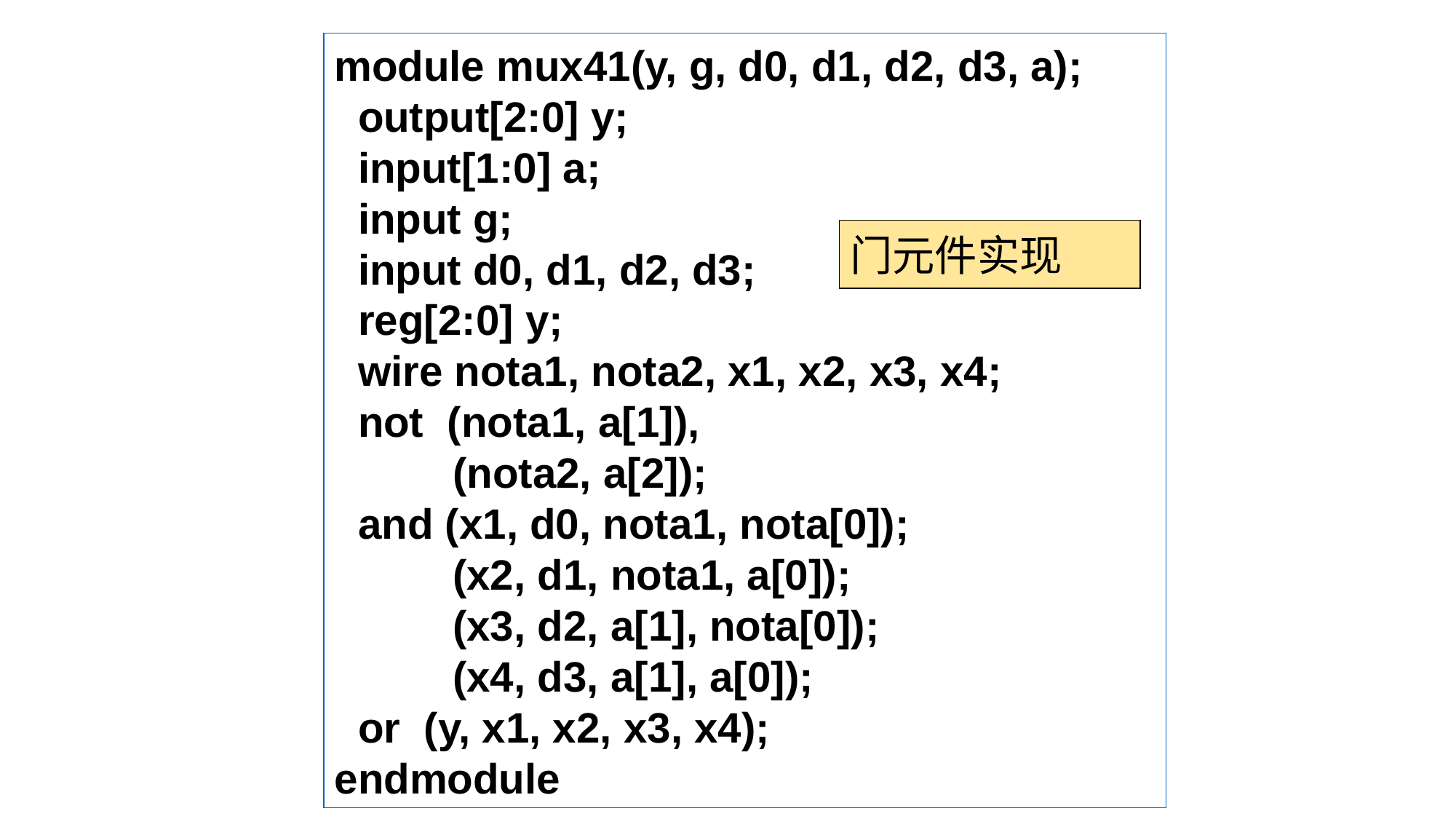

module mux41(y, g, d0, d1, d2, d3, a);
  output[2:0] y;
  input[1:0] a;
  input g;
  input d0, d1, d2, d3;
  reg[2:0] y;
  wire nota1, nota2, x1, x2, x3, x4;
  not  (nota1, a[1]),
          (nota2, a[2]);
  and (x1, d0, nota1, nota[0]);
          (x2, d1, nota1, a[0]);
          (x3, d2, a[1], nota[0]);
          (x4, d3, a[1], a[0]);
  or  (y, x1, x2, x3, x4);
endmodule
门元件实现